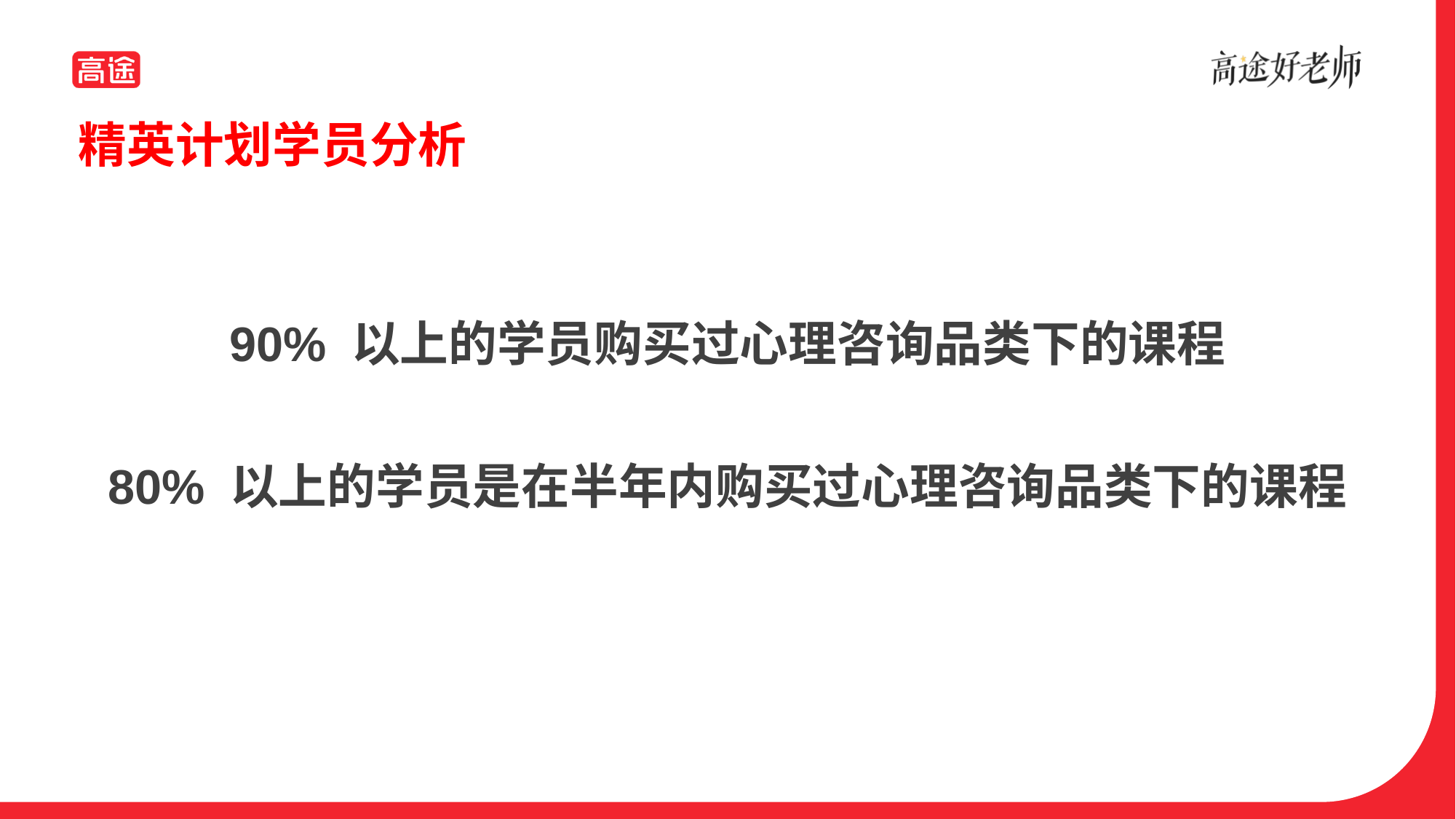

精英计划学员分析
90% 以上的学员购买过心理咨询品类下的课程

80% 以上的学员是在半年内购买过心理咨询品类下的课程